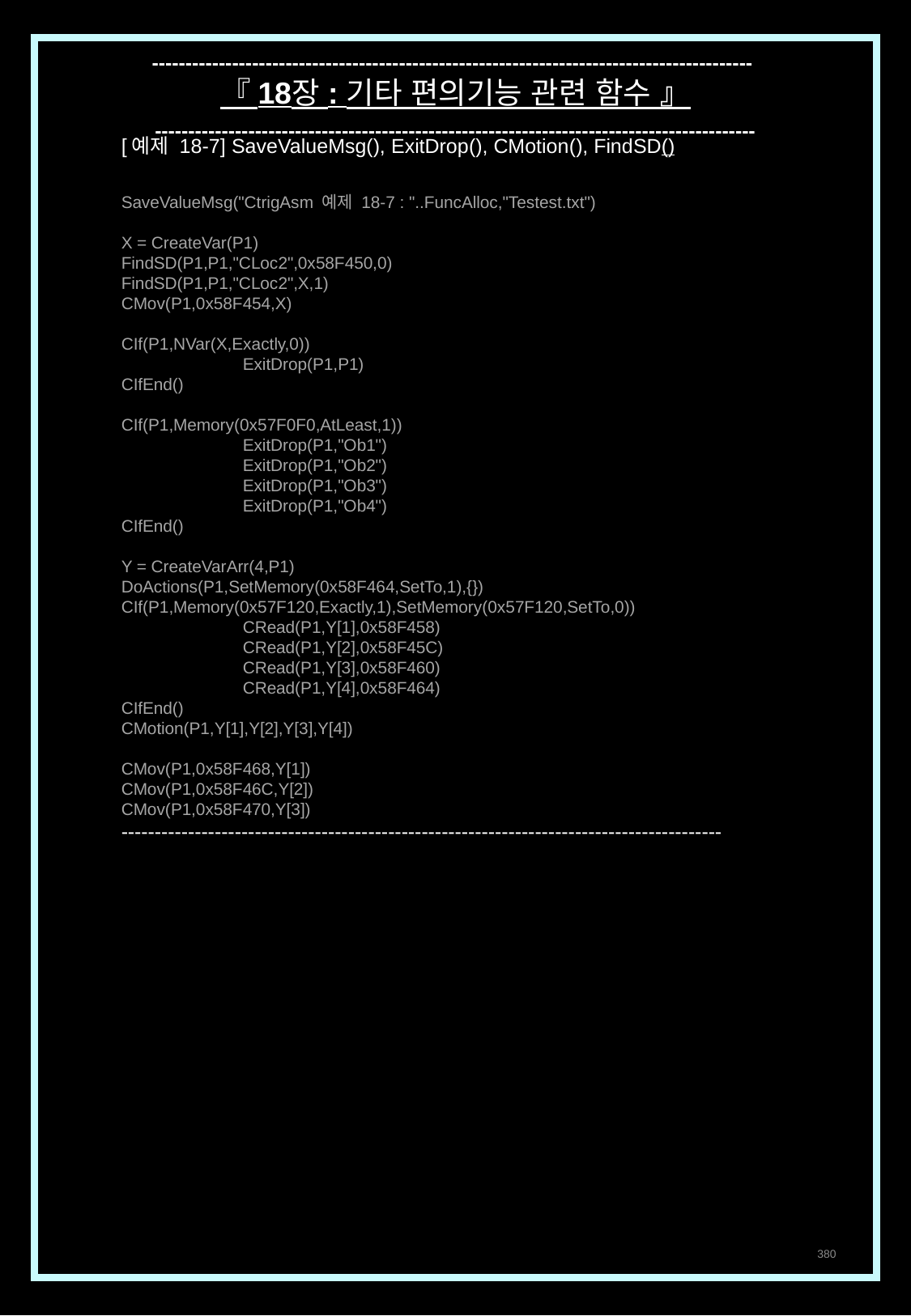

------------------------------------------------------------------------------------------
『 18장 : 기타 편의기능 관련 함수 』
------------------------------------------------------------------------------------------
[예제 18-7] SaveValueMsg(), ExitDrop(), CMotion(), FindSD()

SaveValueMsg("CtrigAsm 예제 18-7 : "..FuncAlloc,"Testest.txt")

X = CreateVar(P1)
FindSD(P1,P1,"CLoc2",0x58F450,0)
FindSD(P1,P1,"CLoc2",X,1)
CMov(P1,0x58F454,X)

CIf(P1,NVar(X,Exactly,0))
	ExitDrop(P1,P1)
CIfEnd()

CIf(P1,Memory(0x57F0F0,AtLeast,1))
	ExitDrop(P1,"Ob1")
	ExitDrop(P1,"Ob2")
	ExitDrop(P1,"Ob3")
	ExitDrop(P1,"Ob4")
CIfEnd()

Y = CreateVarArr(4,P1)
DoActions(P1,SetMemory(0x58F464,SetTo,1),{})
CIf(P1,Memory(0x57F120,Exactly,1),SetMemory(0x57F120,SetTo,0))
	CRead(P1,Y[1],0x58F458)
	CRead(P1,Y[2],0x58F45C)
	CRead(P1,Y[3],0x58F460)
	CRead(P1,Y[4],0x58F464)
CIfEnd()
CMotion(P1,Y[1],Y[2],Y[3],Y[4])

CMov(P1,0x58F468,Y[1])
CMov(P1,0x58F46C,Y[2])
CMov(P1,0x58F470,Y[3])
------------------------------------------------------------------------------------------
380